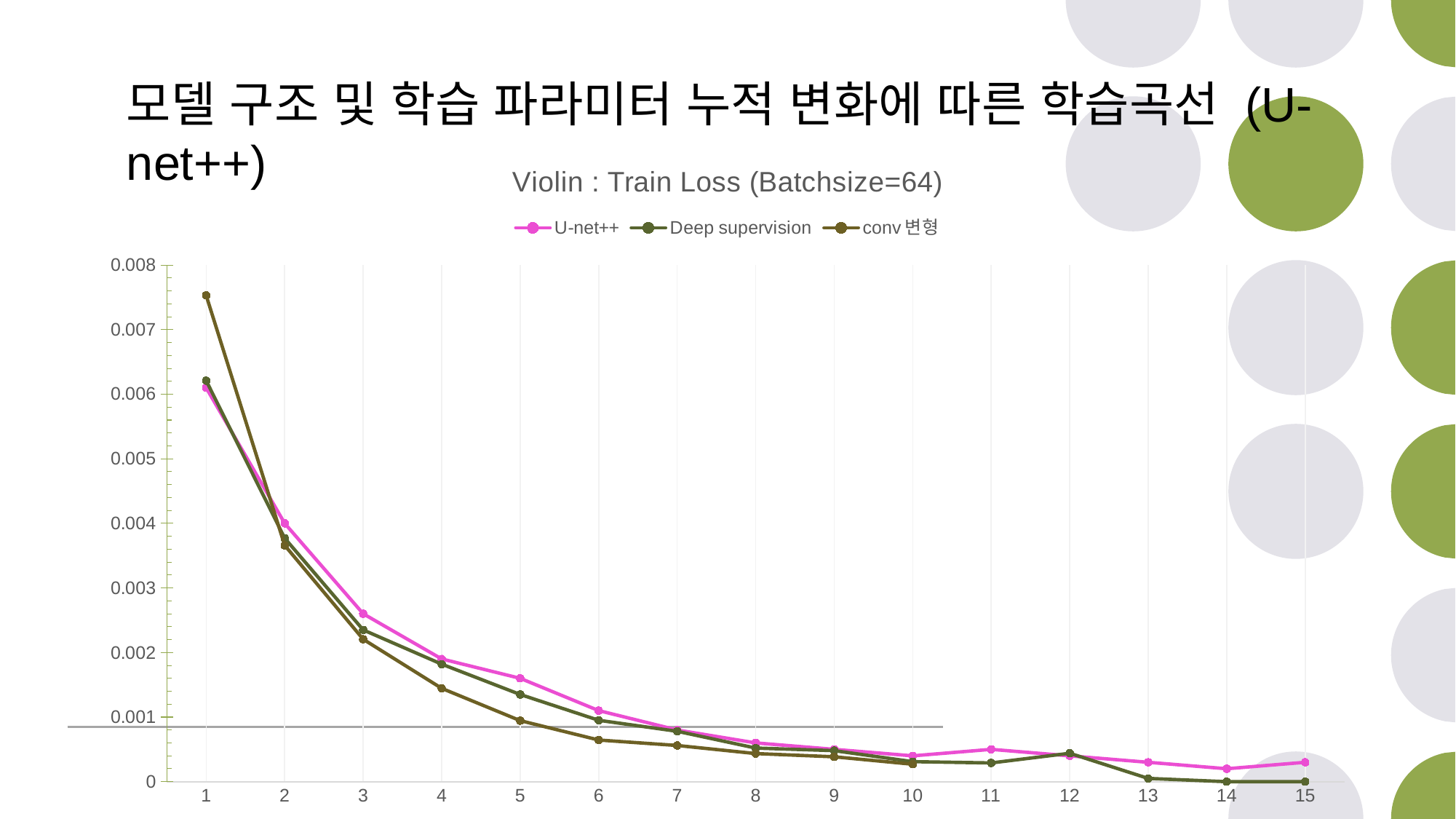

모델 구조 및 학습 파라미터 누적 변화에 따른 학습곡선 (U-net++)

### Chart: Violin : Train Loss (Batchsize=64)

| Category | U-net++ | Deep supervision | conv변형 |
|---|---|---|---|
| 1 | 0.0061 | 0.00621 | 0.00753 |
| 2 | 0.004 | 0.00377 | 0.00366 |
| 3 | 0.0026 | 0.00235 | 0.002205 |
| 4 | 0.0019 | 0.00182 | 0.001445 |
| 5 | 0.0016 | 0.00135 | 0.000945 |
| 6 | 0.0011 | 0.00095 | 0.000645 |
| 7 | 0.0008 | 0.00078 | 0.00056 |
| 8 | 0.0006 | 0.00052 | 0.000435 |
| 9 | 0.0005 | 0.00048 | 0.000385 |
| 10 | 0.0004 | 0.00031 | 0.00027 |
| 11 | 0.0005 | 0.00029 | None |
| 12 | 0.0004 | 0.00044 | None |
| 13 | 0.0003 | 5e-05 | None |
| 14 | 0.0002 | 0.0 | None |
| 15 | 0.0003 | 0.0 | None |